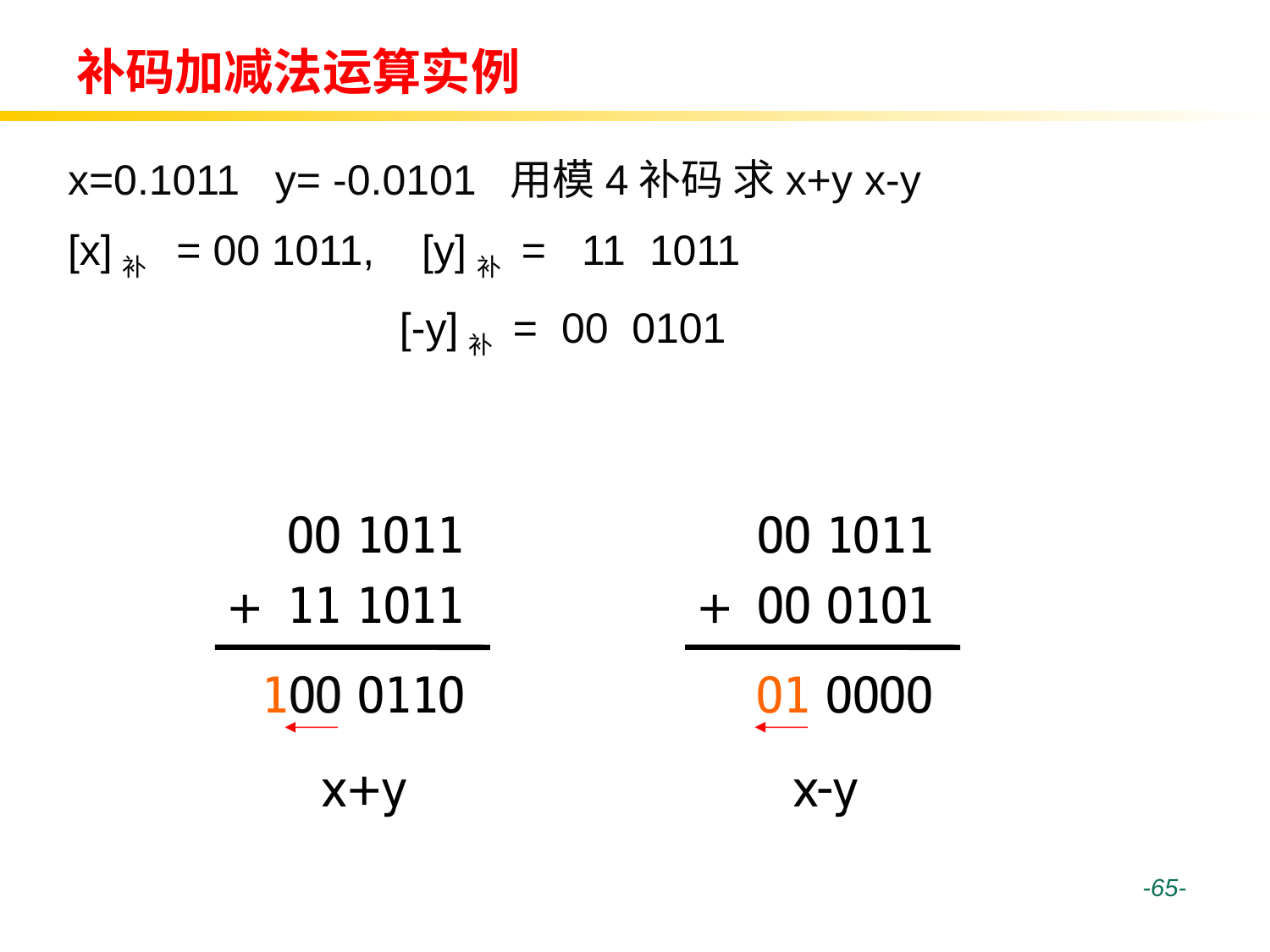

# 补码加减法运算实例
x=0.1011   y= -0.0101  用模4补码 求x+y x-y
[x]补  = 00 1011,    [y]补 =   11  1011
                            [-y]补 =  00  0101

00 1011
11 1011
+

 100 0110

 x+y
00 1011
00 0101
+

  01 0000

 x-y
 -65-